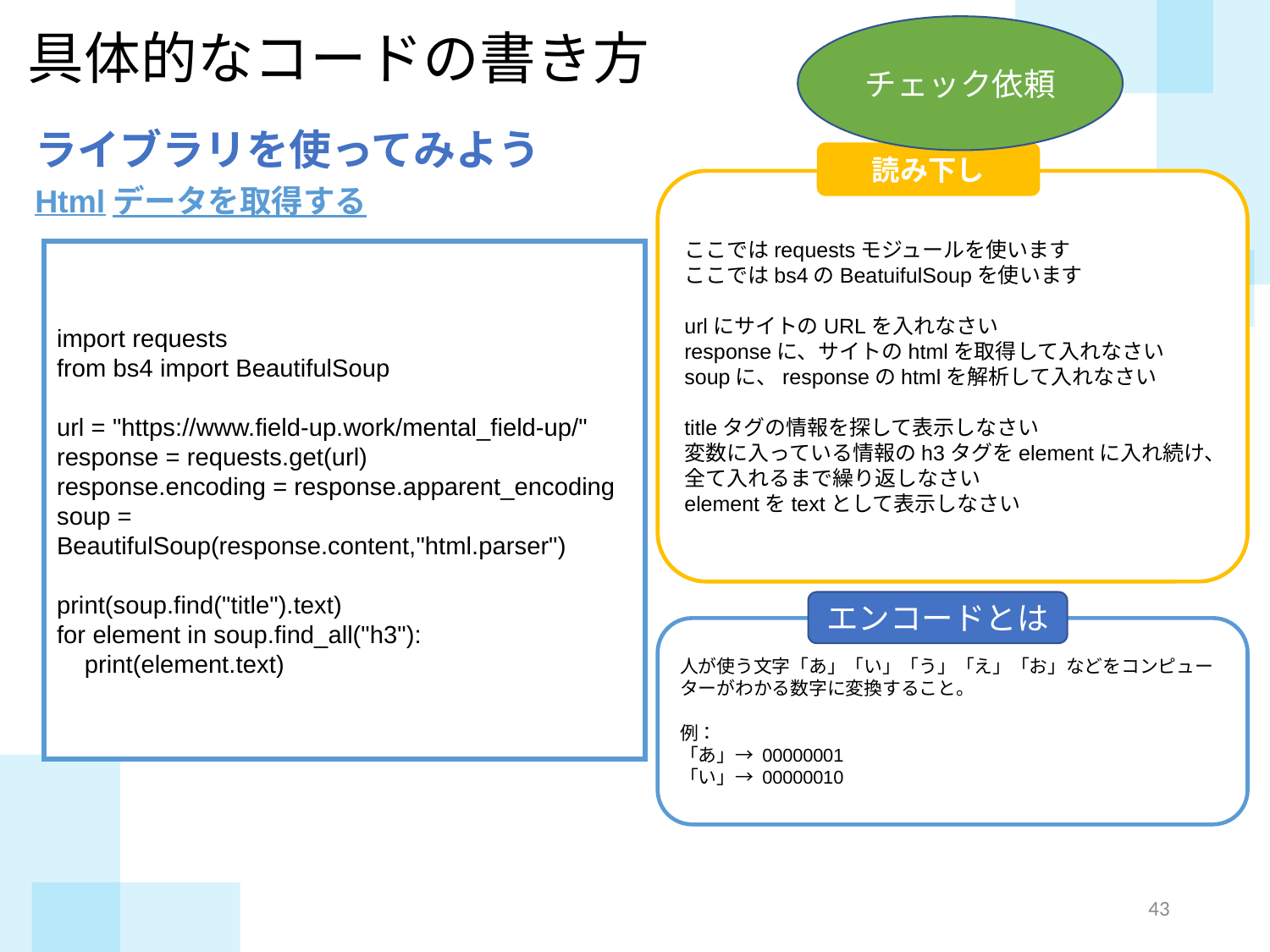

具体的なコードの書き方
チェック依頼
ライブラリを使ってみよう
読み下し
ここではrequestsモジュールを使います
ここではbs4のBeatuifulSoupを使います

urlにサイトのURLを入れなさい
responseに、サイトのhtmlを取得して入れなさい
soupに、responseのhtmlを解析して入れなさい

titleタグの情報を探して表示しなさい
変数に入っている情報のh3タグをelementに入れ続け、全て入れるまで繰り返しなさい
elementをtextとして表示しなさい
Htmlデータを取得する
import requests
from bs4 import BeautifulSoup

url = "https://www.field-up.work/mental_field-up/"
response = requests.get(url)
response.encoding = response.apparent_encoding
soup = BeautifulSoup(response.content,"html.parser")

print(soup.find("title").text)
for element in soup.find_all("h3"):
    print(element.text)
エンコードとは
人が使う文字「あ」「い」「う」「え」「お」などをコンピューターがわかる数字に変換すること。

例：
「あ」→ 00000001
「い」→ 00000010
43